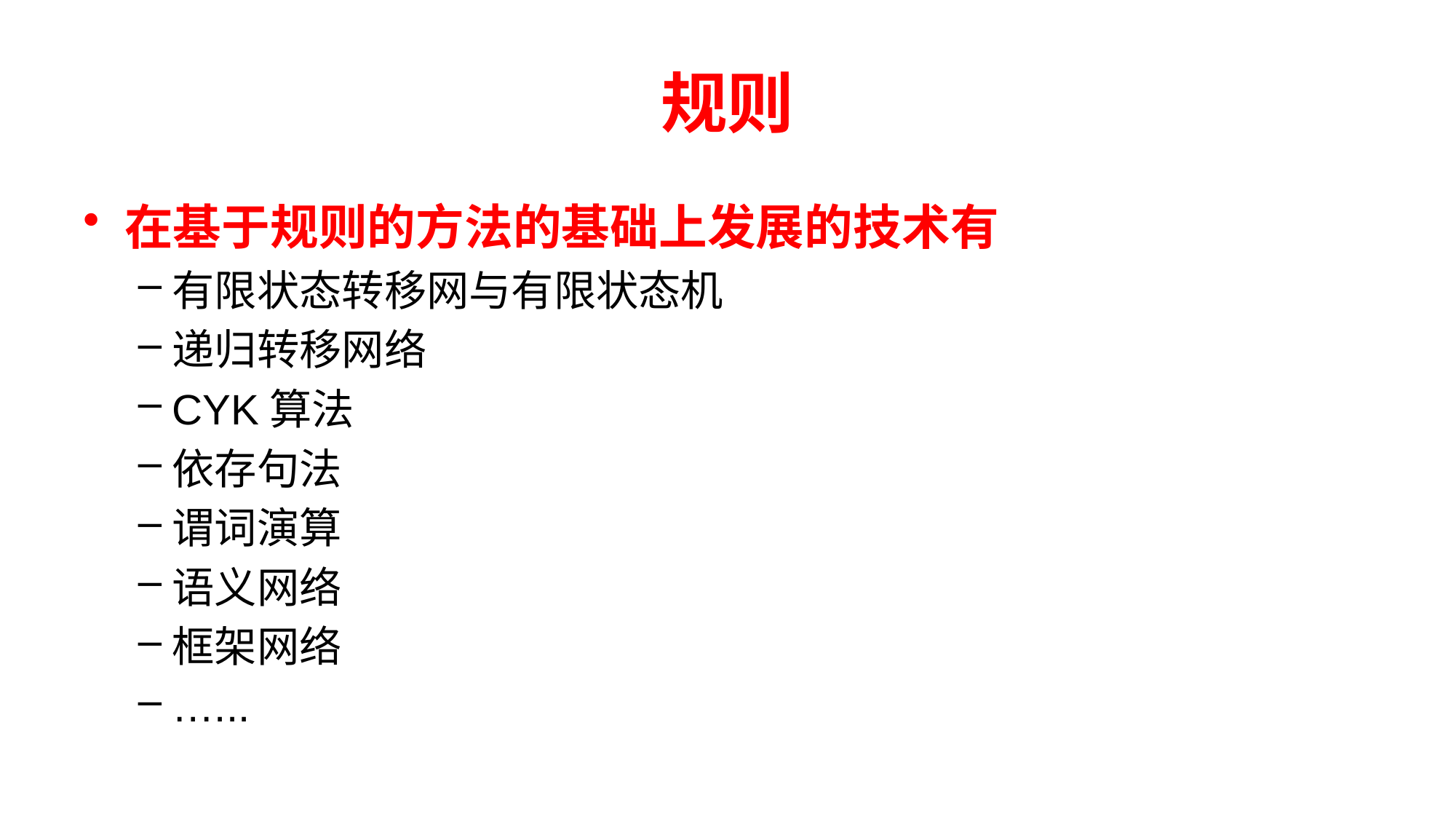

# 规则
在基于规则的方法的基础上发展的技术有
有限状态转移网与有限状态机
递归转移网络
CYK算法
依存句法
谓词演算
语义网络
框架网络
…...